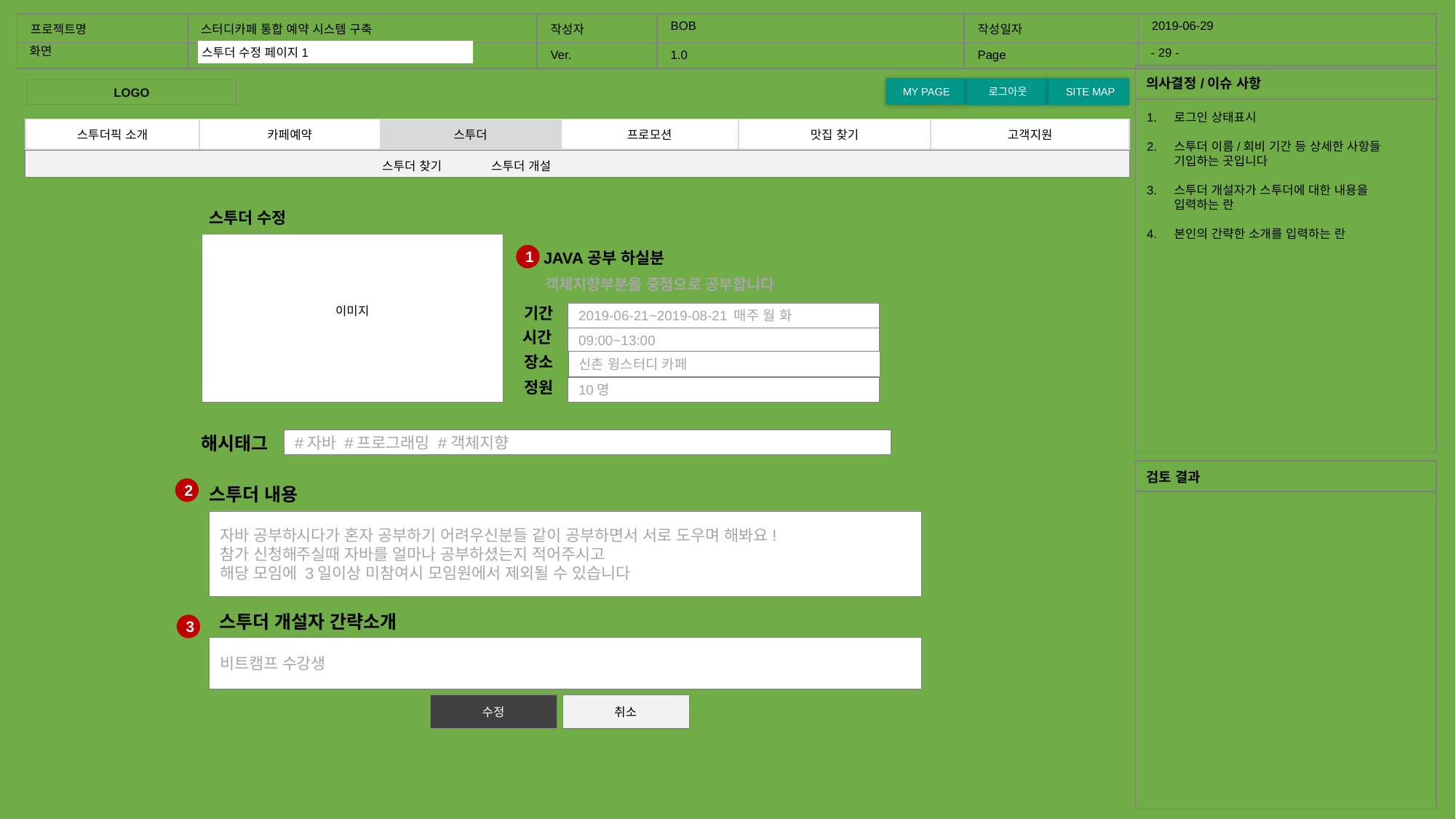

| 프로젝트명 | 스터디카페 통합 예약 시스템 구축 | 작성자 | BOB | 작성일자 | 2019-06-29 |
| --- | --- | --- | --- | --- | --- |
|  |  | Ver. | 1.0 | Page |  |
화면
- 29 -

홈화면
스투더 수정 페이지1
| 의사결정/이슈 사항 |
| --- |
|  |
MY PAGE
로그아웃
 SITE MAP
LOGO
로그인 상태표시

스투더 이름/회비 기간 등 상세한 사항들
기입하는 곳입니다

스투더 개설자가 스투더에 대한 내용을
입력하는 란

본인의 간략한 소개를 입력하는 란

| 스투더픽 소개 | 카페예약 | 스투더 | 프로모션 | 맛집 찾기 | 고객지원 |
| --- | --- | --- | --- | --- | --- |

스투더 찾기	스투더 개설
스투더 수정

이미지

JAVA공부 하실분
1
객체지향부분을 중점으로 공부합니다
기간
2019-06-21~2019-08-21 매주 월 화
시간
09:00~13:00
장소
신촌 윙스터디 카페
정원
10명
해시태그
#자바 #프로그래밍 #객체지향
| 검토 결과 |
| --- |
|  |
스투더 내용
2
자바 공부하시다가 혼자 공부하기 어려우신분들 같이 공부하면서 서로 도우며 해봐요!
참가 신청해주실때 자바를 얼마나 공부하셨는지 적어주시고
해당 모임에 3일이상 미참여시 모임원에서 제외될 수 있습니다
스투더 개설자 간략소개
3
비트캠프 수강생
수정
취소